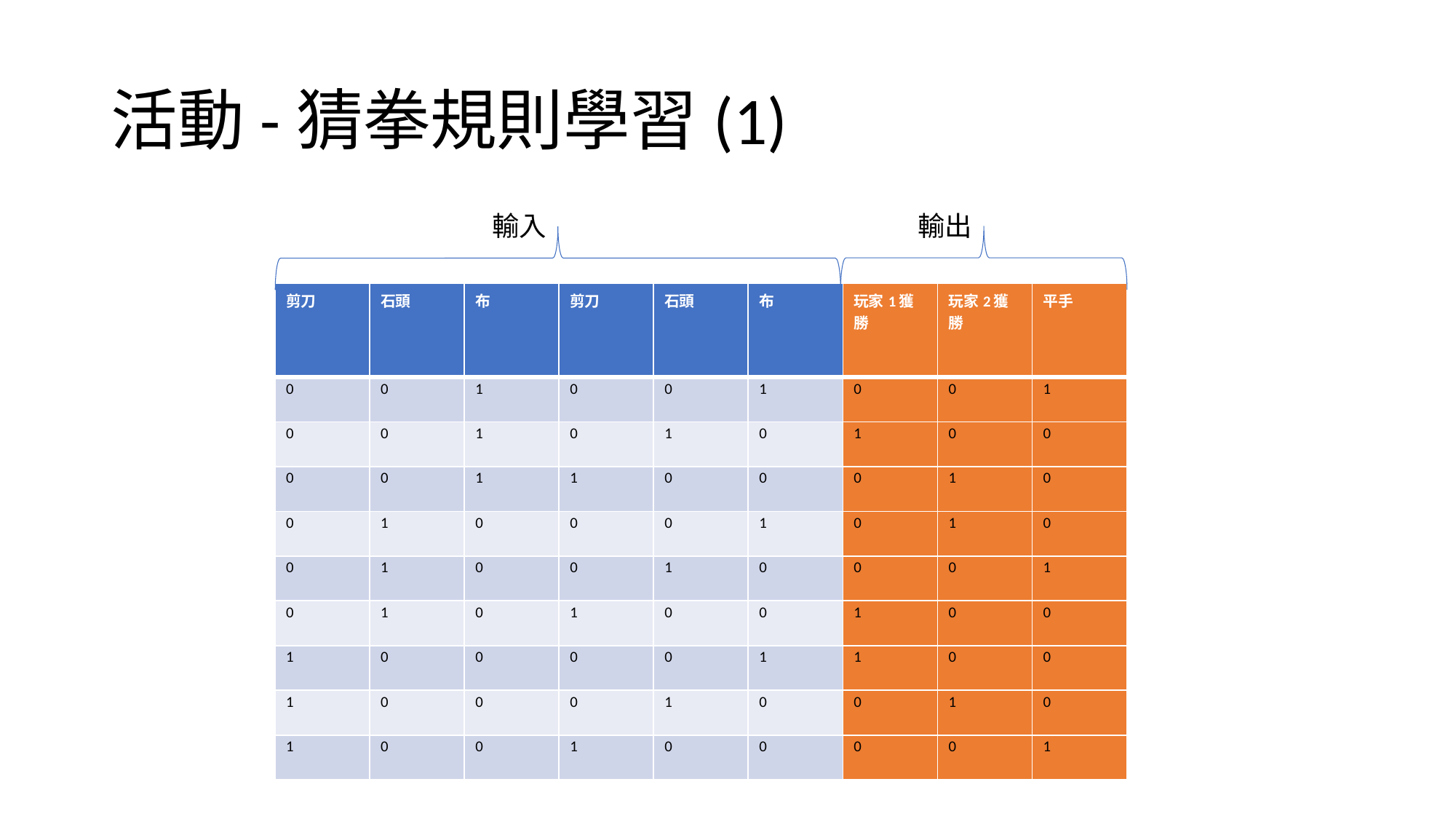

# 活動-猜拳規則學習(1)

輸入
輸出
| 剪刀 | 石頭 | 布 | 剪刀 | 石頭 | 布 | 玩家1獲勝 | 玩家2獲勝 | 平手 |
| --- | --- | --- | --- | --- | --- | --- | --- | --- |
| 0 | 0 | 1 | 0 | 0 | 1 | 0 | 0 | 1 |
| 0 | 0 | 1 | 0 | 1 | 0 | 1 | 0 | 0 |
| 0 | 0 | 1 | 1 | 0 | 0 | 0 | 1 | 0 |
| 0 | 1 | 0 | 0 | 0 | 1 | 0 | 1 | 0 |
| 0 | 1 | 0 | 0 | 1 | 0 | 0 | 0 | 1 |
| 0 | 1 | 0 | 1 | 0 | 0 | 1 | 0 | 0 |
| 1 | 0 | 0 | 0 | 0 | 1 | 1 | 0 | 0 |
| 1 | 0 | 0 | 0 | 1 | 0 | 0 | 1 | 0 |
| 1 | 0 | 0 | 1 | 0 | 0 | 0 | 0 | 1 |